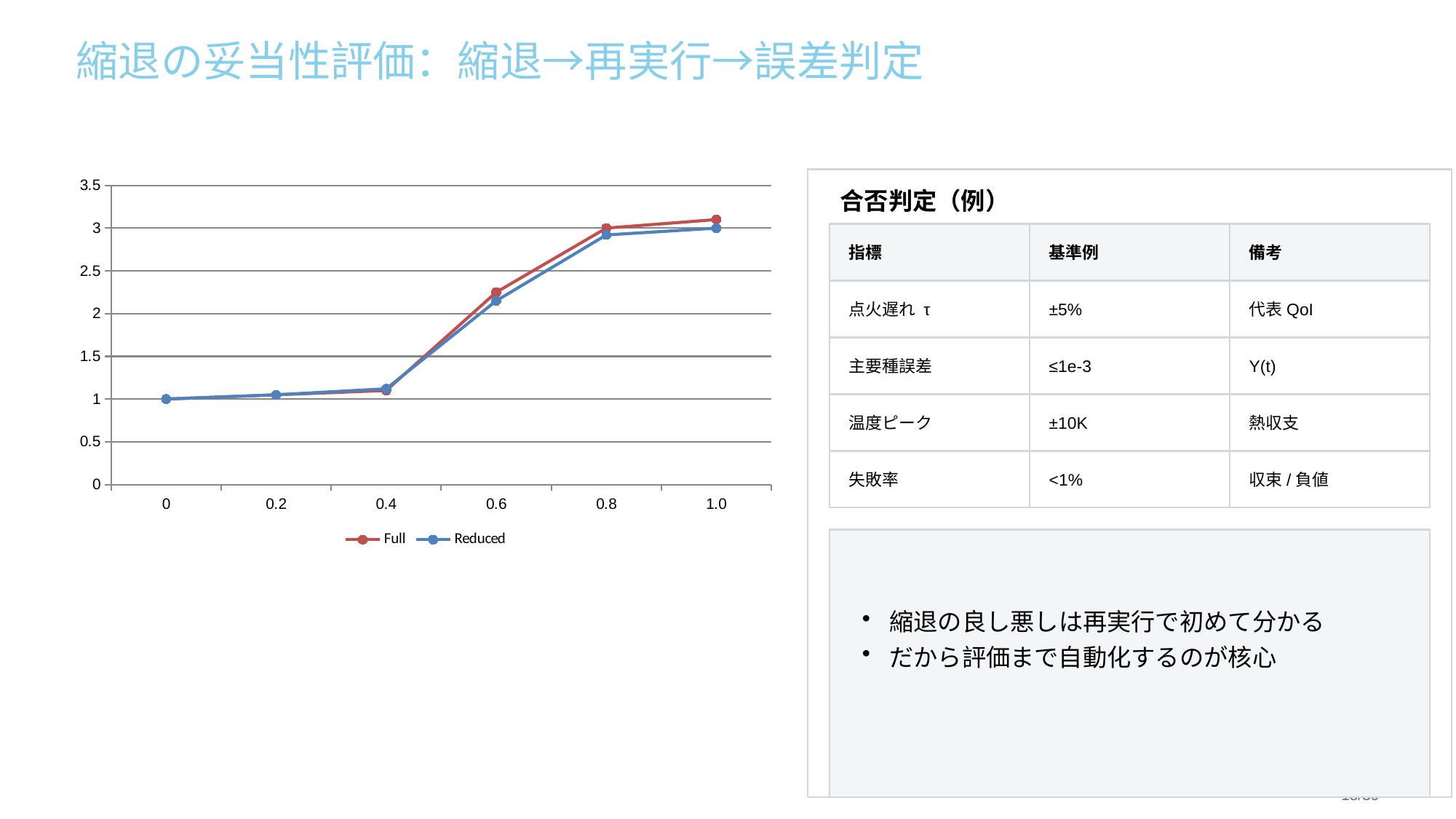

縮退の妥当性評価：縮退→再実行→誤差判定

### Chart

| Category | Full | Reduced |
|---|---|---|
| 0 | 1.0 | 1.0 |
| 0.2 | 1.05 | 1.05 |
| 0.4 | 1.1 | 1.12 |
| 0.6 | 2.25 | 2.15 |
| 0.8 | 3.0 | 2.92 |
| 1.0 | 3.1 | 3.0 |
合否判定（例）

指標
基準例
備考

点火遅れ τ
±5%
代表QoI

主要種誤差
≤1e-3
Y(t)

温度ピーク
±10K
熱収支

失敗率
<1%
収束/負値

縮退の良し悪しは再実行で初めて分かる
だから評価まで自動化するのが核心
18/30